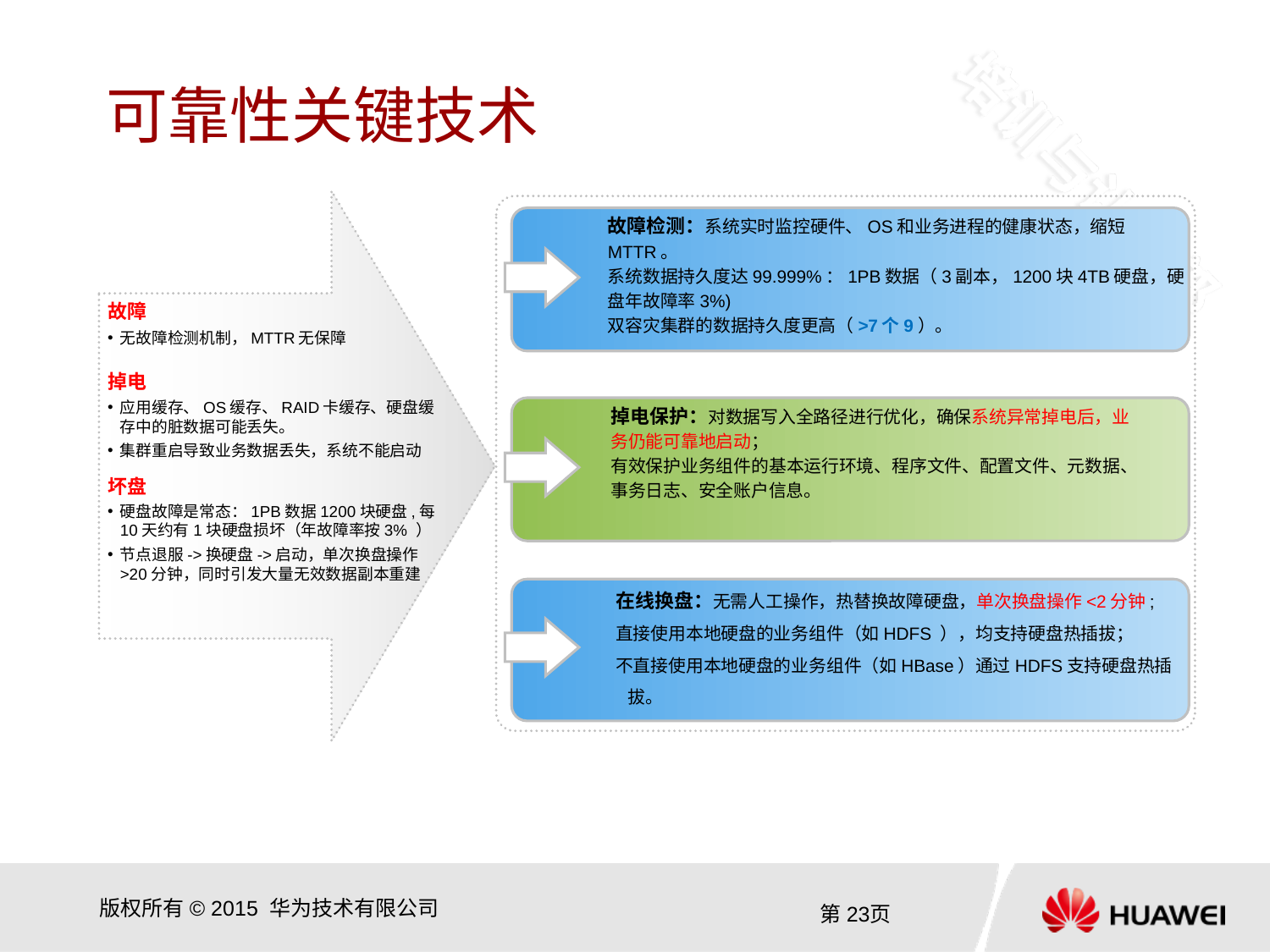

# 可靠性关键技术

故障检测：系统实时监控硬件、OS和业务进程的健康状态，缩短MTTR。
系统数据持久度达99.999%：1PB数据（3副本，1200块4TB硬盘，硬盘年故障率3%)
双容灾集群的数据持久度更高（>7个9）。

故障
无故障检测机制，MTTR无保障

掉电
应用缓存、OS缓存、RAID卡缓存、硬盘缓存中的脏数据可能丢失。
集群重启导致业务数据丢失，系统不能启动

坏盘
硬盘故障是常态：1PB数据1200块硬盘,每10天约有1块硬盘损坏（年故障率按3% ）
节点退服->换硬盘->启动，单次换盘操作>20分钟，同时引发大量无效数据副本重建
掉电保护：对数据写入全路径进行优化，确保系统异常掉电后，业务仍能可靠地启动；
有效保护业务组件的基本运行环境、程序文件、配置文件、元数据、事务日志、安全账户信息。

在线换盘：无需人工操作，热替换故障硬盘，单次换盘操作<2分钟;
直接使用本地硬盘的业务组件（如HDFS ），均支持硬盘热插拔；
不直接使用本地硬盘的业务组件（如HBase）通过HDFS支持硬盘热插拔。